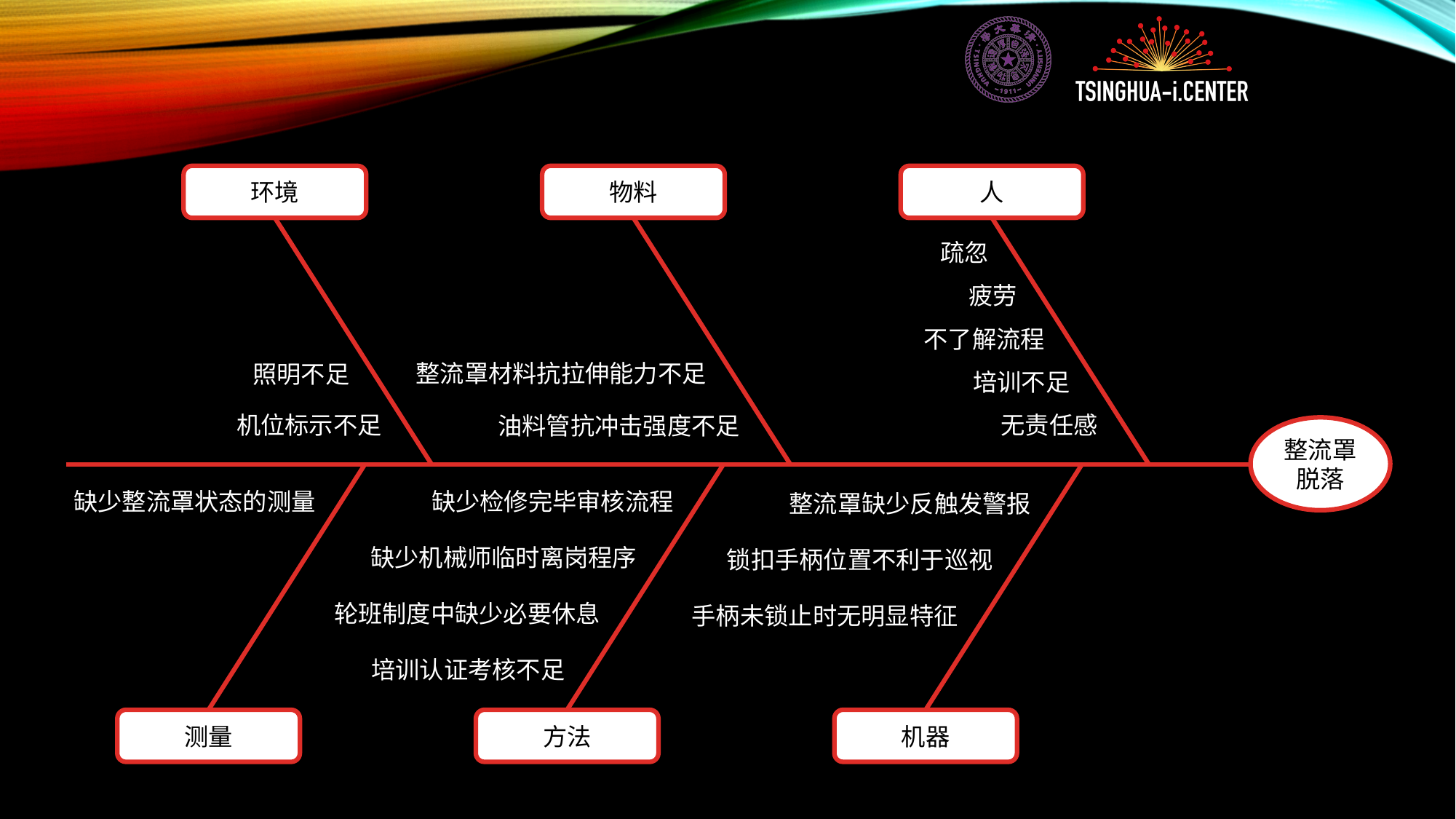

环境
物料
人
疏忽
疲劳
不了解流程
整流罩材料抗拉伸能力不足
照明不足
培训不足
机位标示不足
无责任感
油料管抗冲击强度不足
整流罩脱落
缺少整流罩状态的测量
缺少检修完毕审核流程
整流罩缺少反触发警报
缺少机械师临时离岗程序
锁扣手柄位置不利于巡视
轮班制度中缺少必要休息
手柄未锁止时无明显特征
培训认证考核不足
测量
方法
机器